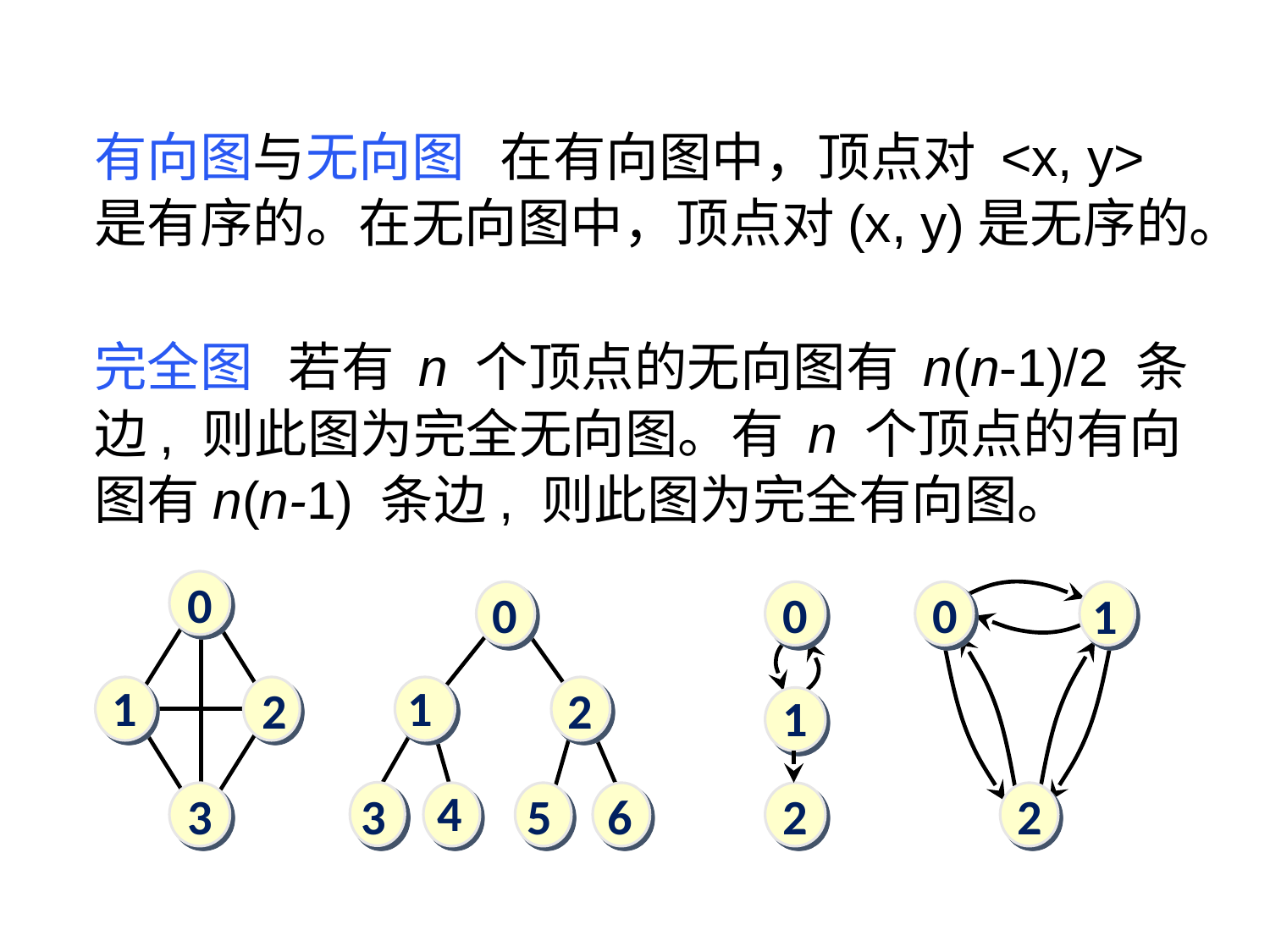

有向图与无向图   在有向图中，顶点对 <x, y> 是有序的。在无向图中，顶点对(x, y)是无序的。

完全图   若有 n 个顶点的无向图有 n(n-1)/2 条边, 则此图为完全无向图。有 n 个顶点的有向图有n(n-1) 条边, 则此图为完全有向图。
0

0
0
0
1

1
1
2
2

1

4
3
3
5
6
2
2